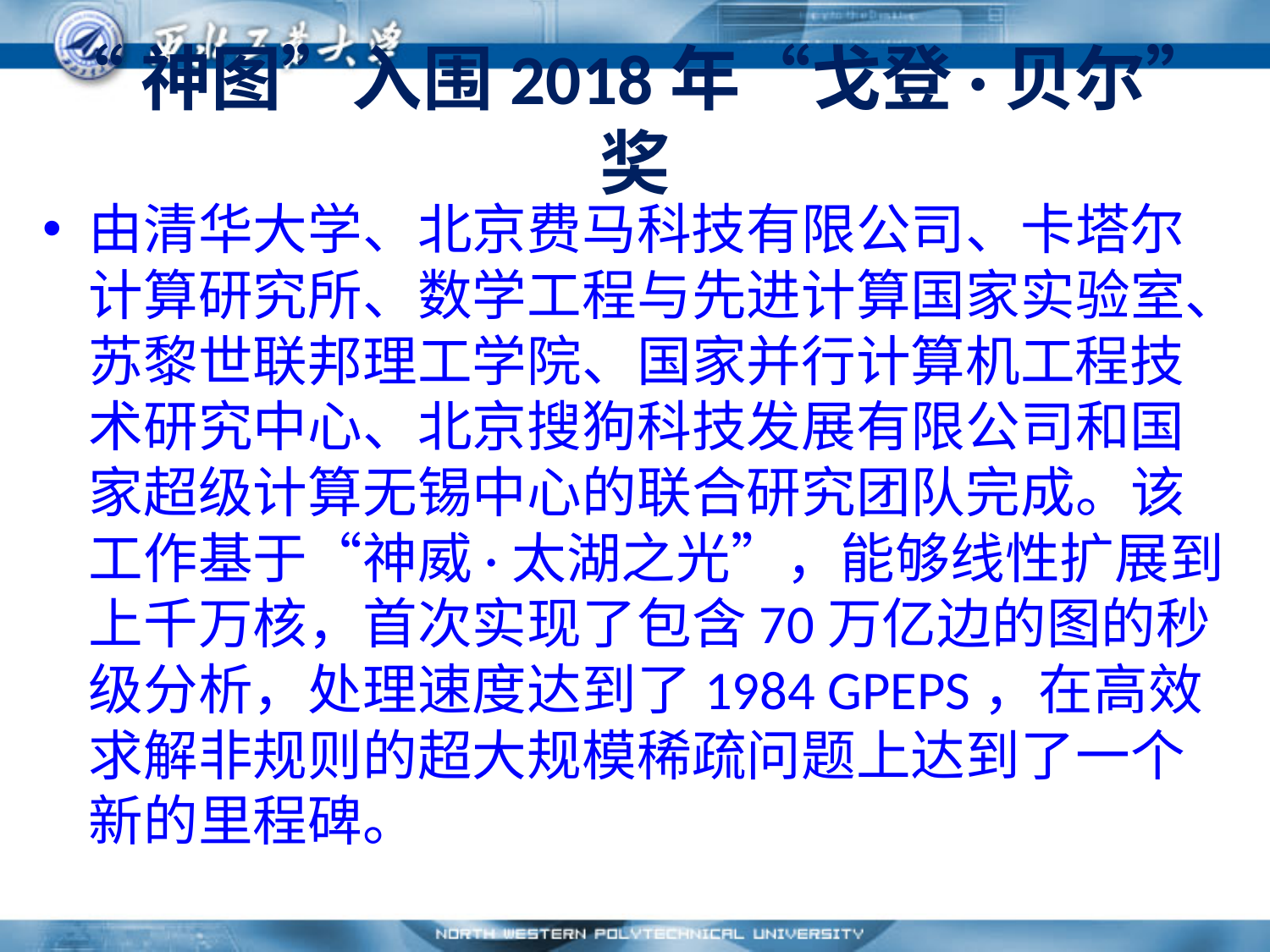

# “神图”入围2018年“戈登·贝尔”奖
由清华大学、北京费马科技有限公司、卡塔尔计算研究所、数学工程与先进计算国家实验室、苏黎世联邦理工学院、国家并行计算机工程技术研究中心、北京搜狗科技发展有限公司和国家超级计算无锡中心的联合研究团队完成。该工作基于“神威·太湖之光”，能够线性扩展到上千万核，首次实现了包含70万亿边的图的秒级分析，处理速度达到了1984 GPEPS，在高效求解非规则的超大规模稀疏问题上达到了一个新的里程碑。